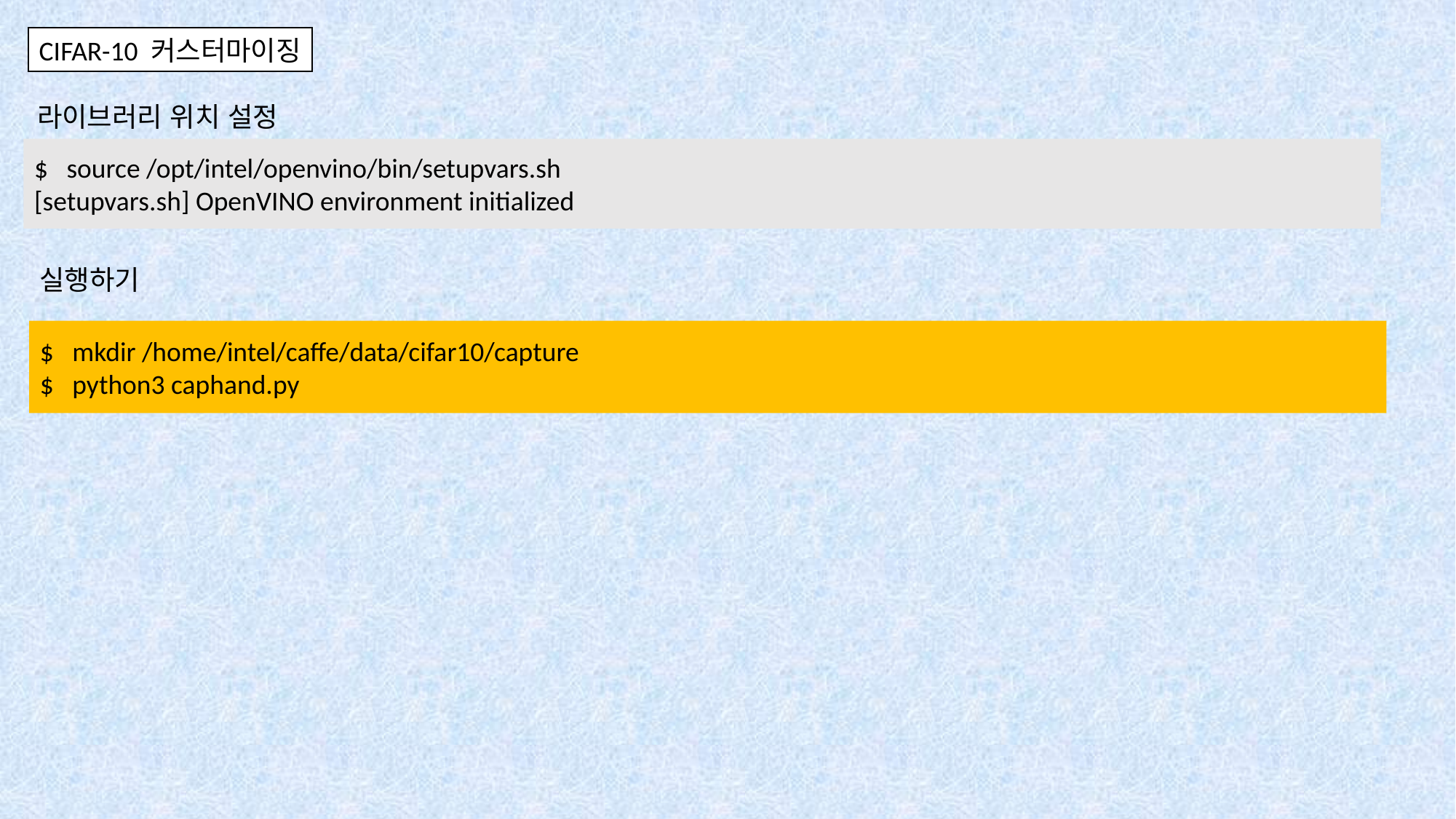

CIFAR-10 커스터마이징
라이브러리 위치 설정
$   source /opt/intel/openvino/bin/setupvars.sh
[setupvars.sh] OpenVINO environment initialized
실행하기
$   mkdir /home/intel/caffe/data/cifar10/capture
$   python3 caphand.py